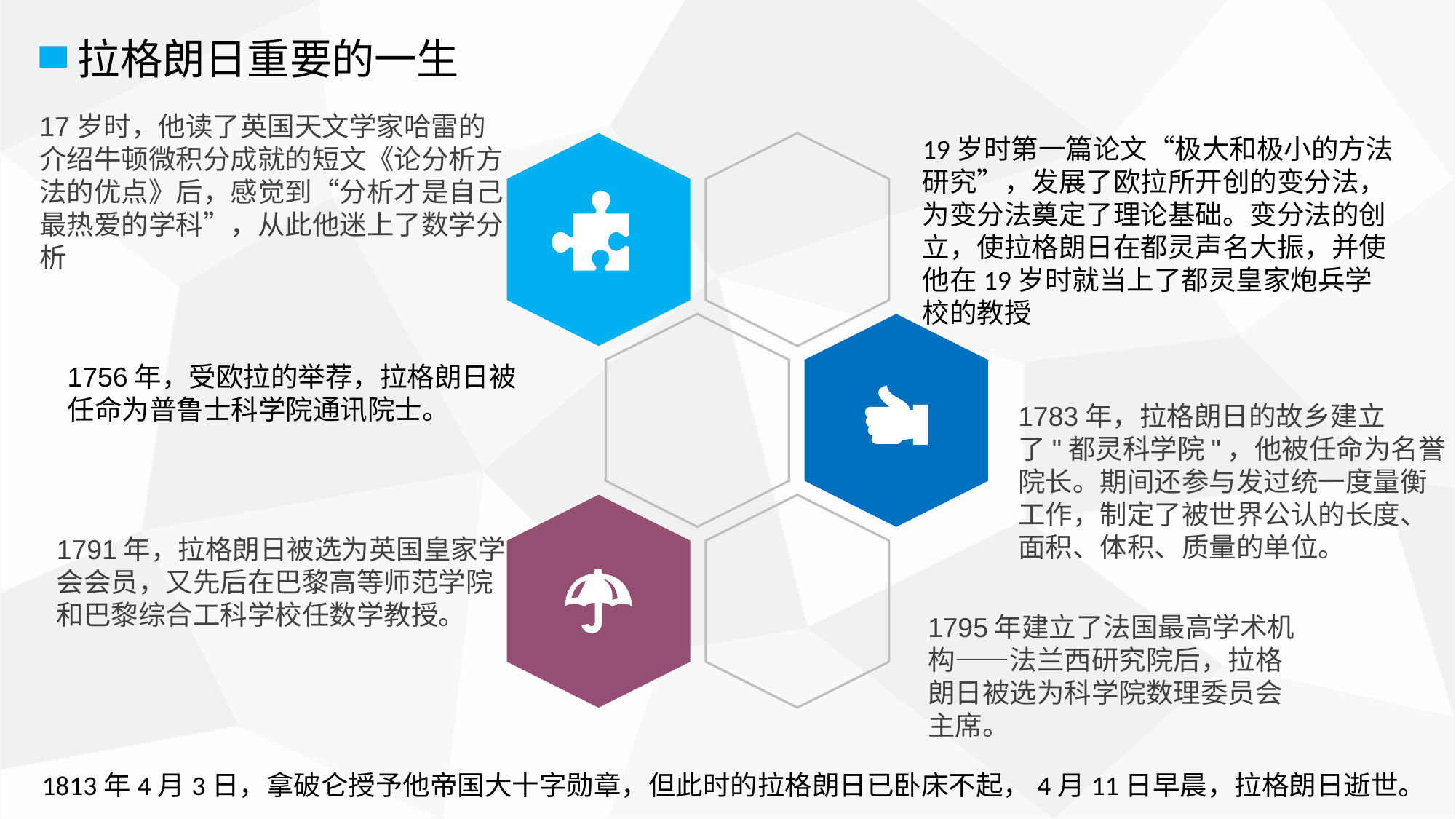

拉格朗日重要的一生

17岁时，他读了英国天文学家哈雷的介绍牛顿微积分成就的短文《论分析方法的优点》后，感觉到“分析才是自己最热爱的学科”，从此他迷上了数学分析
19岁时第一篇论文“极大和极小的方法研究”，发展了欧拉所开创的变分法，为变分法奠定了理论基础。变分法的创立，使拉格朗日在都灵声名大振，并使他在19岁时就当上了都灵皇家炮兵学校的教授

1756年，受欧拉的举荐，拉格朗日被任命为普鲁士科学院通讯院士。

1783年，拉格朗日的故乡建立了"都灵科学院"，他被任命为名誉院长。期间还参与发过统一度量衡工作，制定了被世界公认的长度、面积、体积、质量的单位。

1791年，拉格朗日被选为英国皇家学会会员，又先后在巴黎高等师范学院和巴黎综合工科学校任数学教授。

1795年建立了法国最高学术机构——法兰西研究院后，拉格朗日被选为科学院数理委员会主席。
1813年4月3日，拿破仑授予他帝国大十字勋章，但此时的拉格朗日已卧床不起，4月11日早晨，拉格朗日逝世。